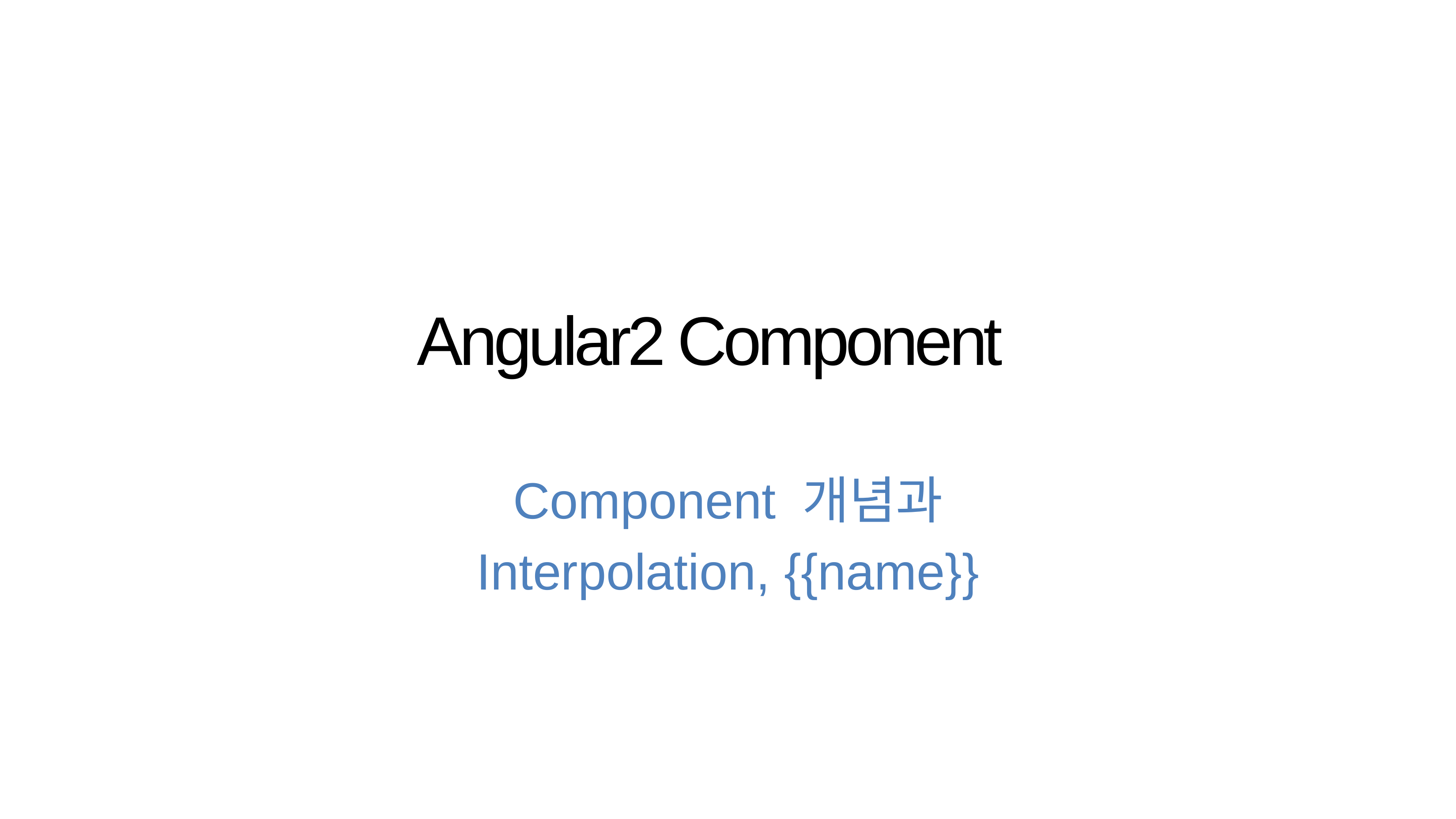

# Angular2 Component
Component 개념과
Interpolation, {{name}}